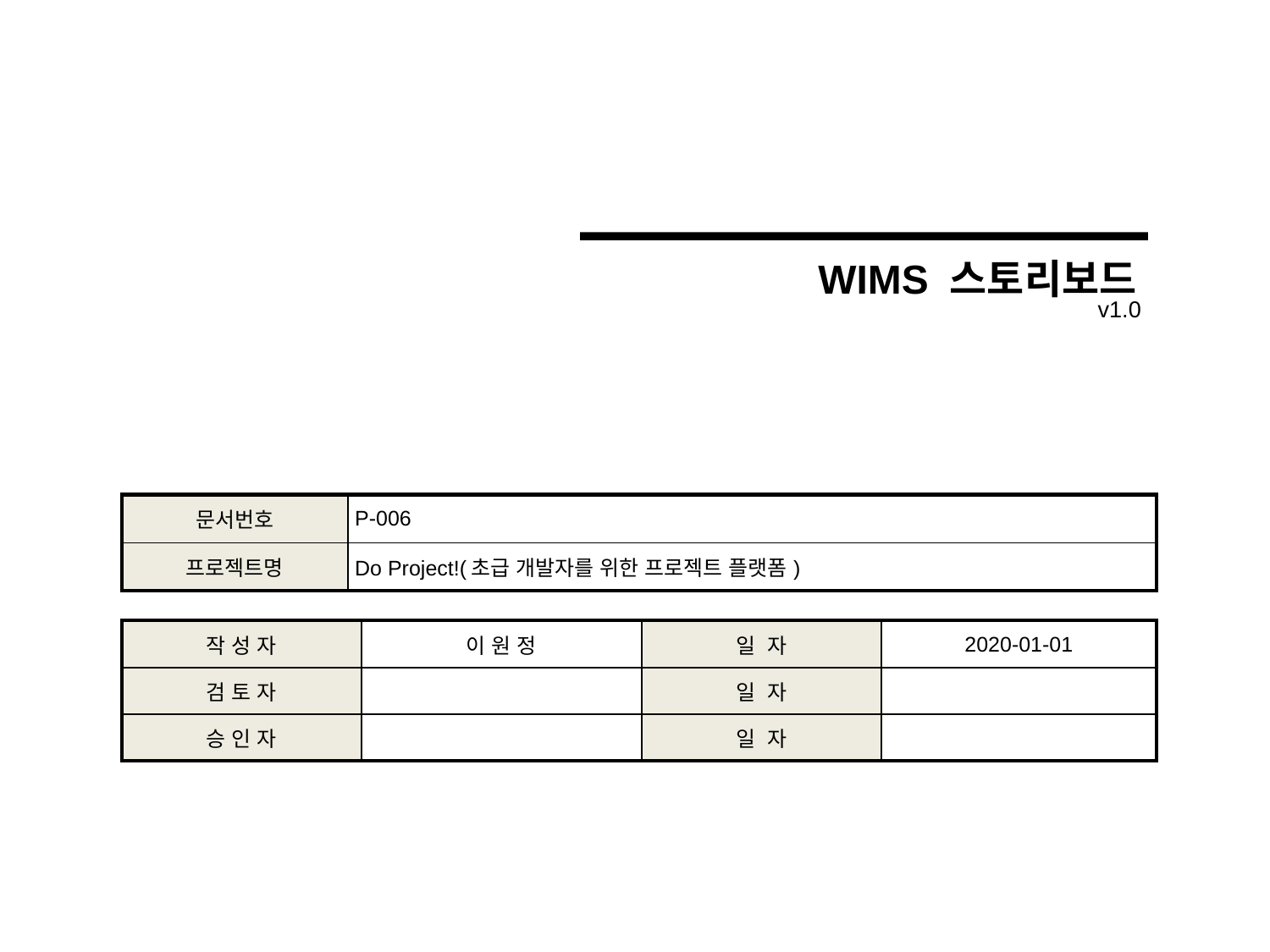

WIMS 스토리보드
v1.0
| 문서번호 | P-006 |
| --- | --- |
| 프로젝트명 | Do Project!(초급 개발자를 위한 프로젝트 플랫폼) |
| 작 성 자 | 이 원 정 | 일 자 | 2020-01-01 |
| --- | --- | --- | --- |
| 검 토 자 |  | 일 자 |  |
| 승 인 자 |  | 일 자 |  |